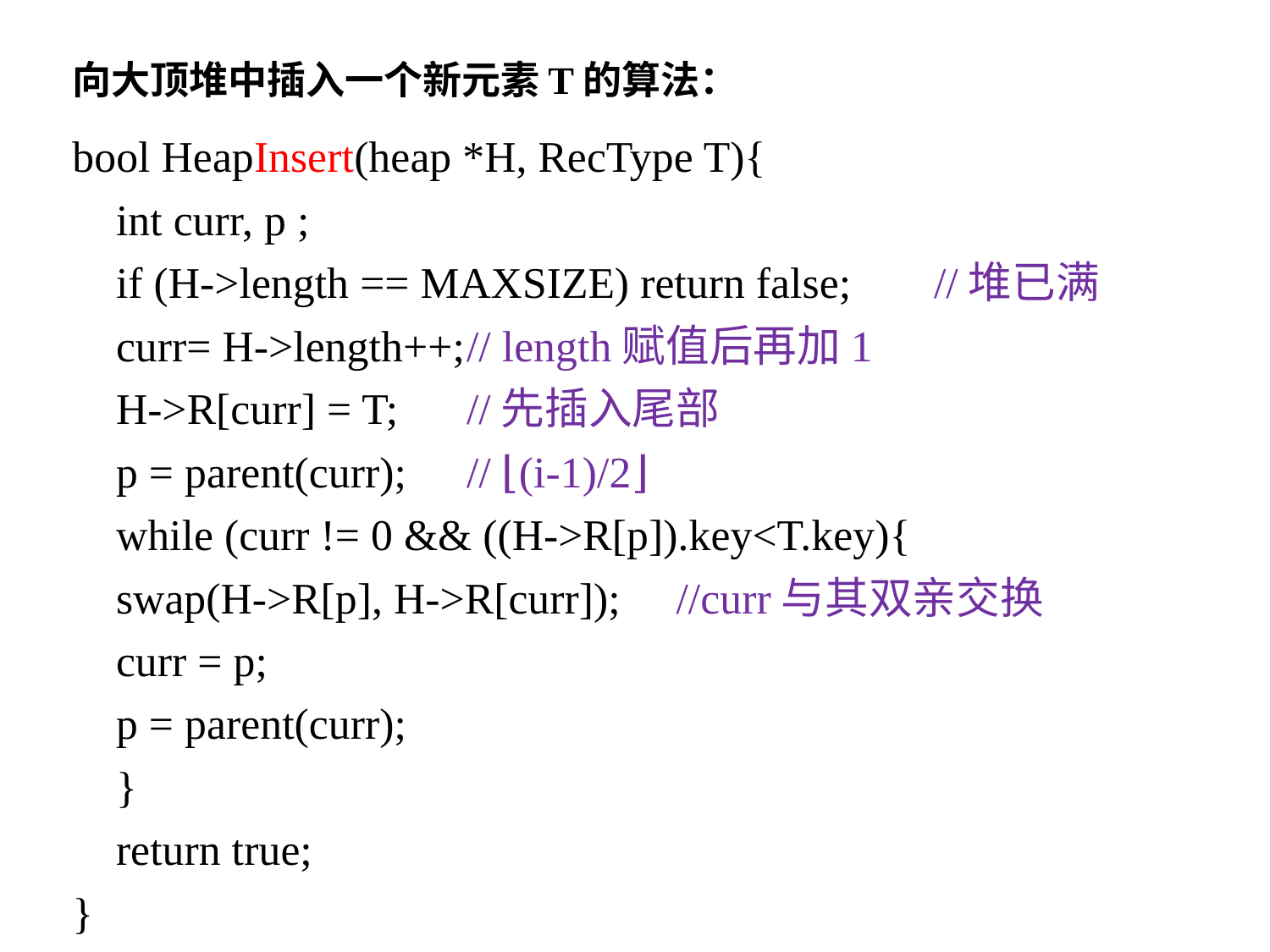

向大顶堆中插入一个新元素T的算法：
bool HeapInsert(heap *H, RecType T){
	int curr, p ;
	if (H->length == MAXSIZE) return false;	//堆已满
 	curr= H->length++;		// length赋值后再加1
	H->R[curr] = T;			//先插入尾部
	p = parent(curr); 			// ⌊(i-1)/2⌋
	while (curr != 0 && ((H->R[p]).key<T.key){
		swap(H->R[p], H->R[curr]);     //curr与其双亲交换
		curr = p;
		p = parent(curr);
	}
	return true;
}